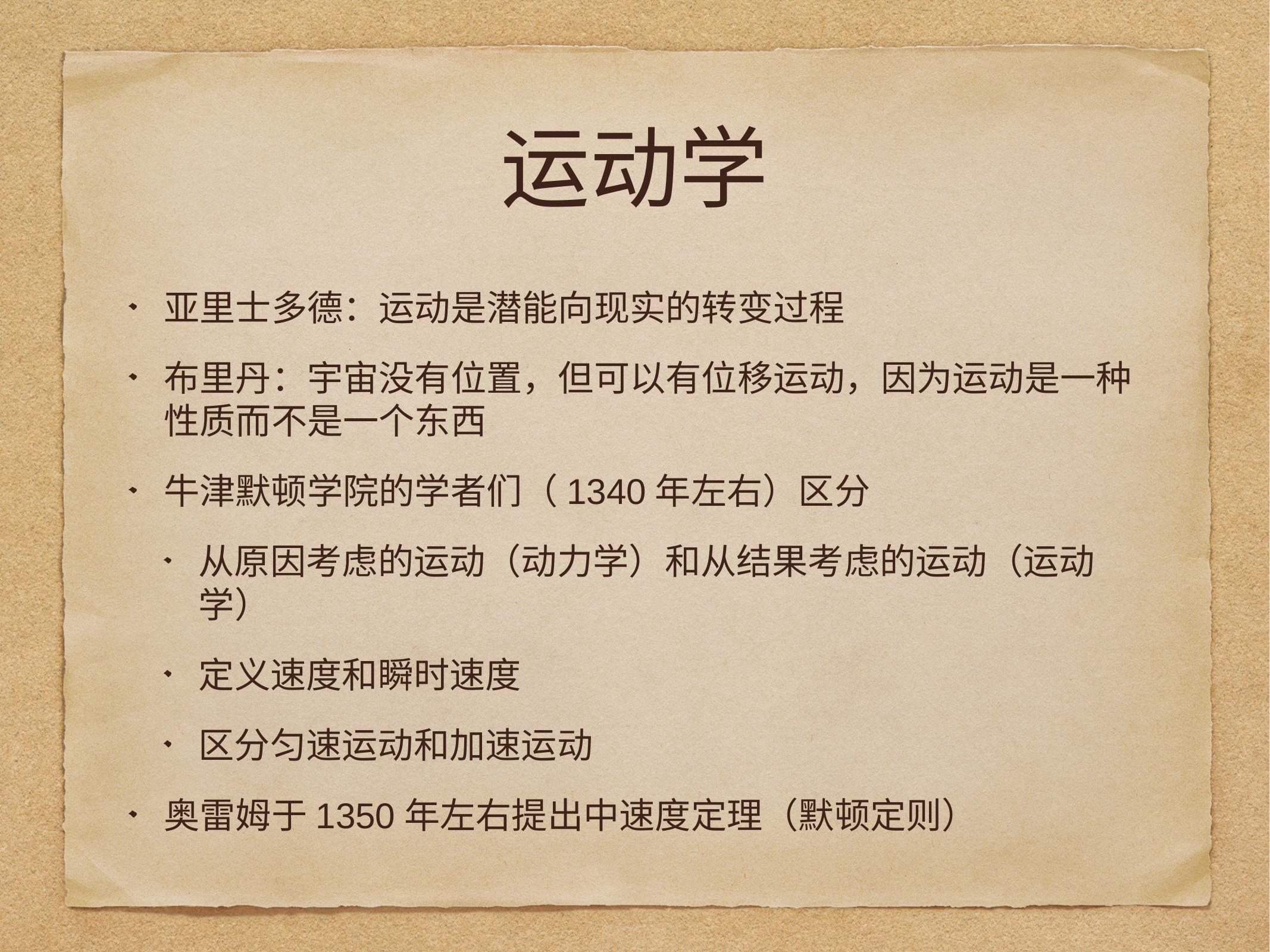

# 运动学
亚里士多德：运动是潜能向现实的转变过程
布里丹：宇宙没有位置，但可以有位移运动，因为运动是一种性质而不是一个东西
牛津默顿学院的学者们（1340年左右）区分
从原因考虑的运动（动力学）和从结果考虑的运动（运动学）
定义速度和瞬时速度
区分匀速运动和加速运动
奥雷姆于1350年左右提出中速度定理（默顿定则）